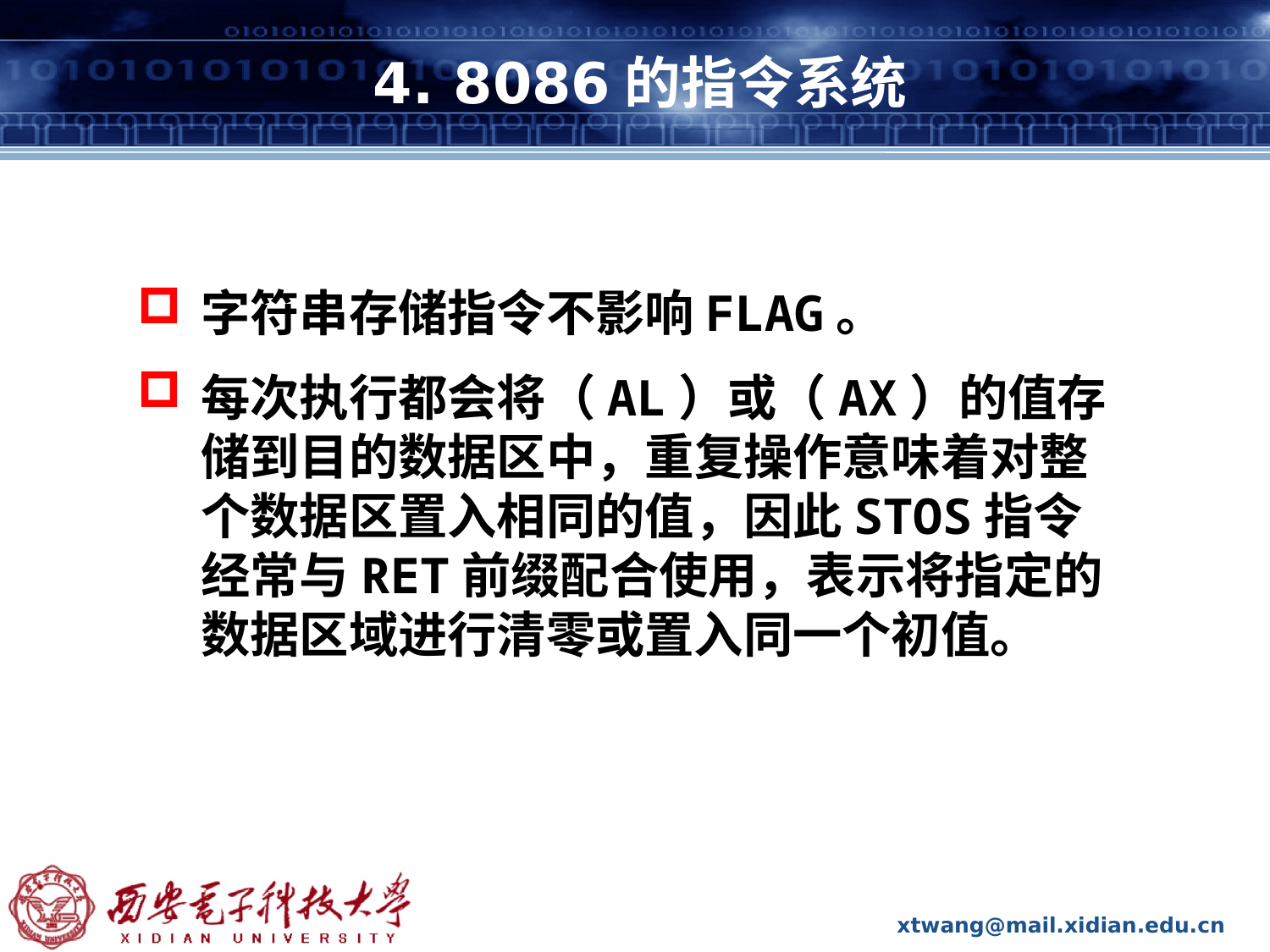

# 4. 8086的指令系统
字符串存储指令不影响FLAG。
每次执行都会将（AL）或（AX）的值存储到目的数据区中，重复操作意味着对整个数据区置入相同的值，因此STOS指令经常与RET前缀配合使用，表示将指定的数据区域进行清零或置入同一个初值。